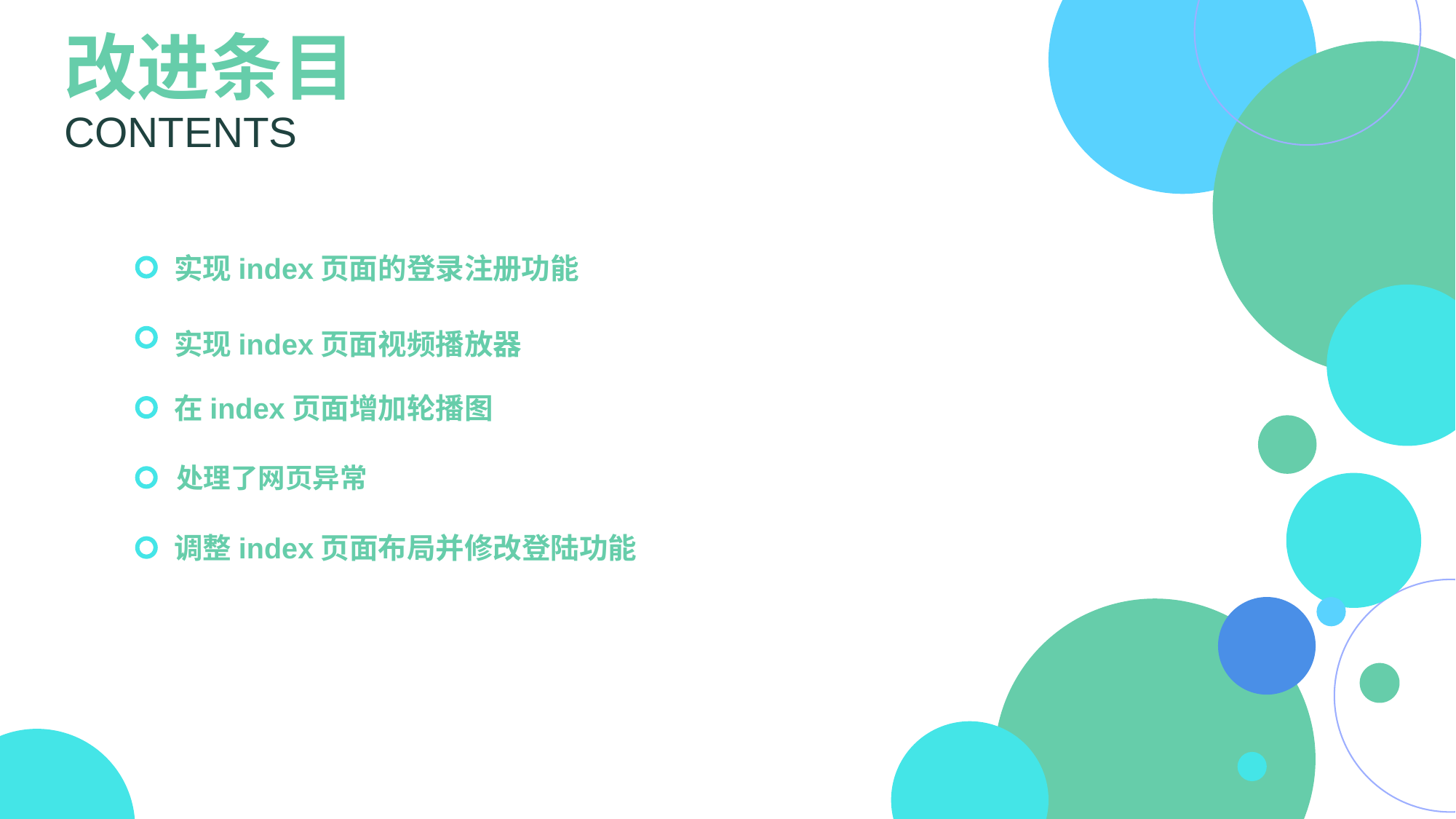

改进条目

CONTENTS
实现index页面的登录注册功能

实现index页面视频播放器

在index页面增加轮播图

处理了网页异常

调整index页面布局并修改登陆功能